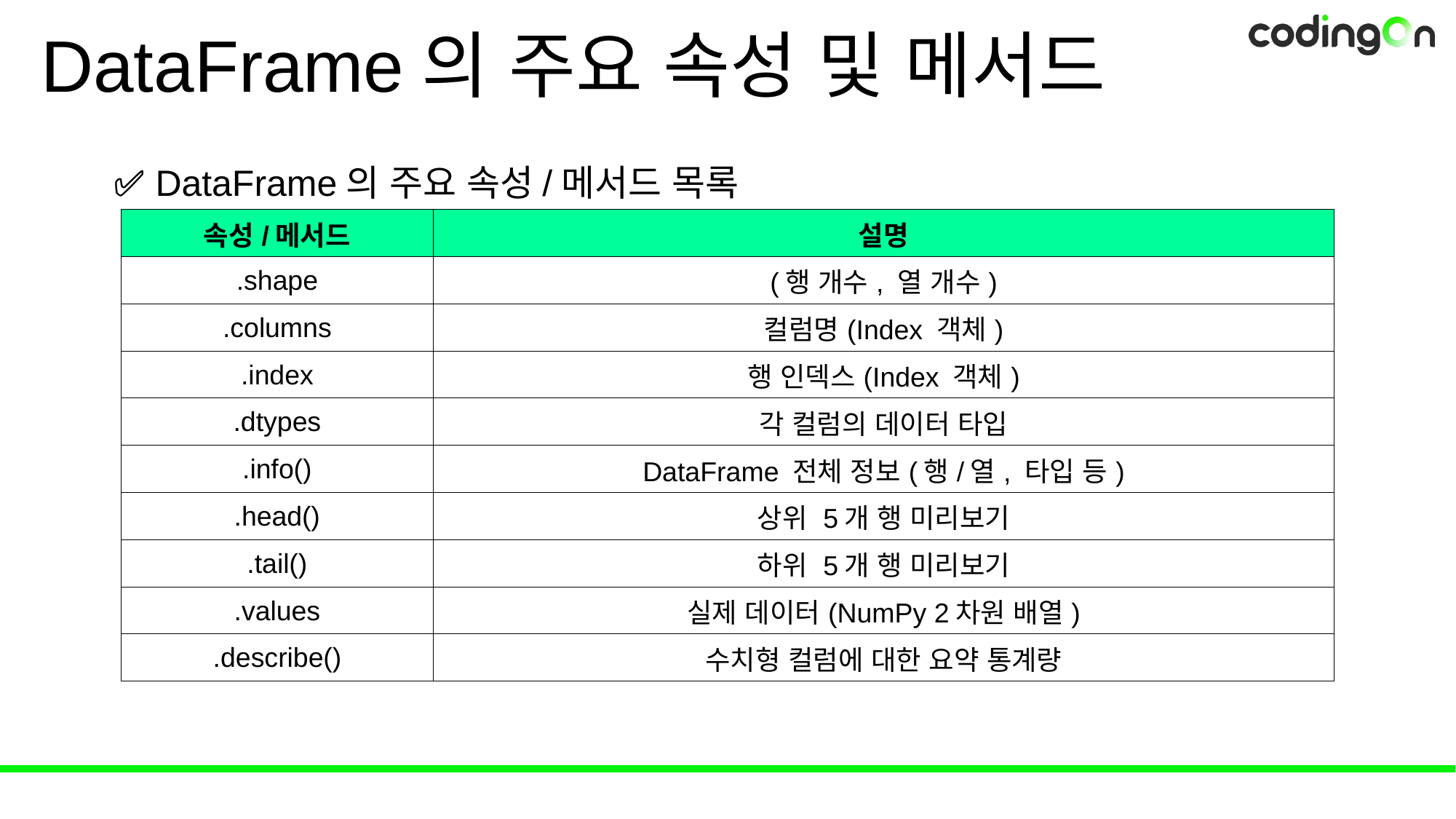

# DataFrame의 주요 속성 및 메서드
✅ DataFrame의 주요 속성/메서드 목록
| 속성/메서드 | 설명 |
| --- | --- |
| .shape | (행 개수, 열 개수) |
| .columns | 컬럼명(Index 객체) |
| .index | 행 인덱스(Index 객체) |
| .dtypes | 각 컬럼의 데이터 타입 |
| .info() | DataFrame 전체 정보(행/열, 타입 등) |
| .head() | 상위 5개 행 미리보기 |
| .tail() | 하위 5개 행 미리보기 |
| .values | 실제 데이터(NumPy 2차원 배열) |
| .describe() | 수치형 컬럼에 대한 요약 통계량 |